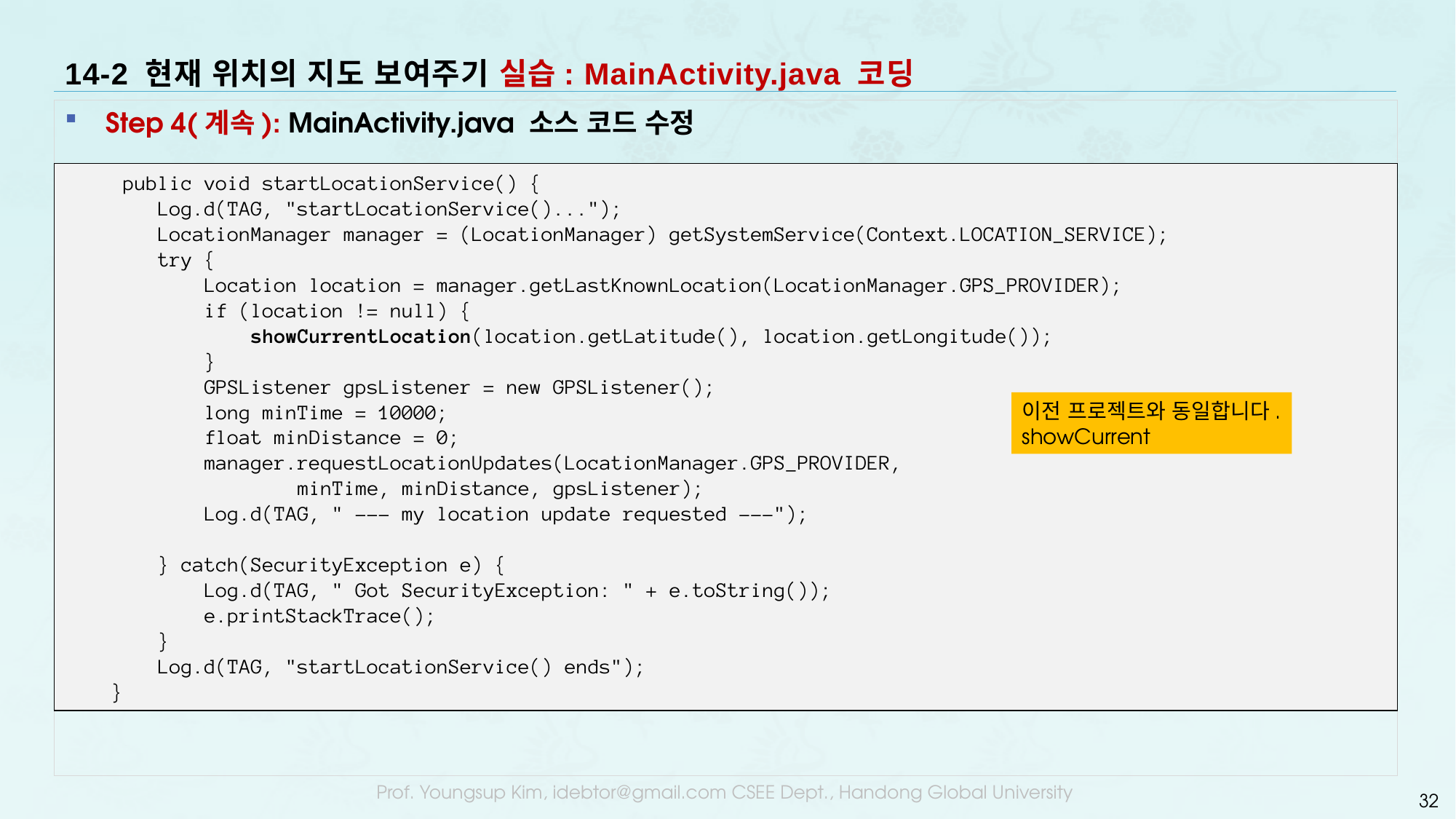

# 14-2 현재 위치의 지도 보여주기 실습: MainActivity.java 코딩
Step 4(계속): MainActivity.java 소스 코드 수정

     public void startLocationService() {
        Log.d(TAG, "startLocationService()...");
        LocationManager manager = (LocationManager) getSystemService(Context.LOCATION_SERVICE);
        try {
            Location location = manager.getLastKnownLocation(LocationManager.GPS_PROVIDER);
            if (location != null) {
                showCurrentLocation(location.getLatitude(), location.getLongitude());
            }
            GPSListener gpsListener = new GPSListener();
            long minTime = 10000;
            float minDistance = 0;
            manager.requestLocationUpdates(LocationManager.GPS_PROVIDER,
                    minTime, minDistance, gpsListener);
            Log.d(TAG, " --- my location update requested ---");

        } catch(SecurityException e) {
            Log.d(TAG, " Got SecurityException: " + e.toString());
            e.printStackTrace();
        }
        Log.d(TAG, "startLocationService() ends");
    }
이전 프로젝트와 동일합니다.
showCurrent
32